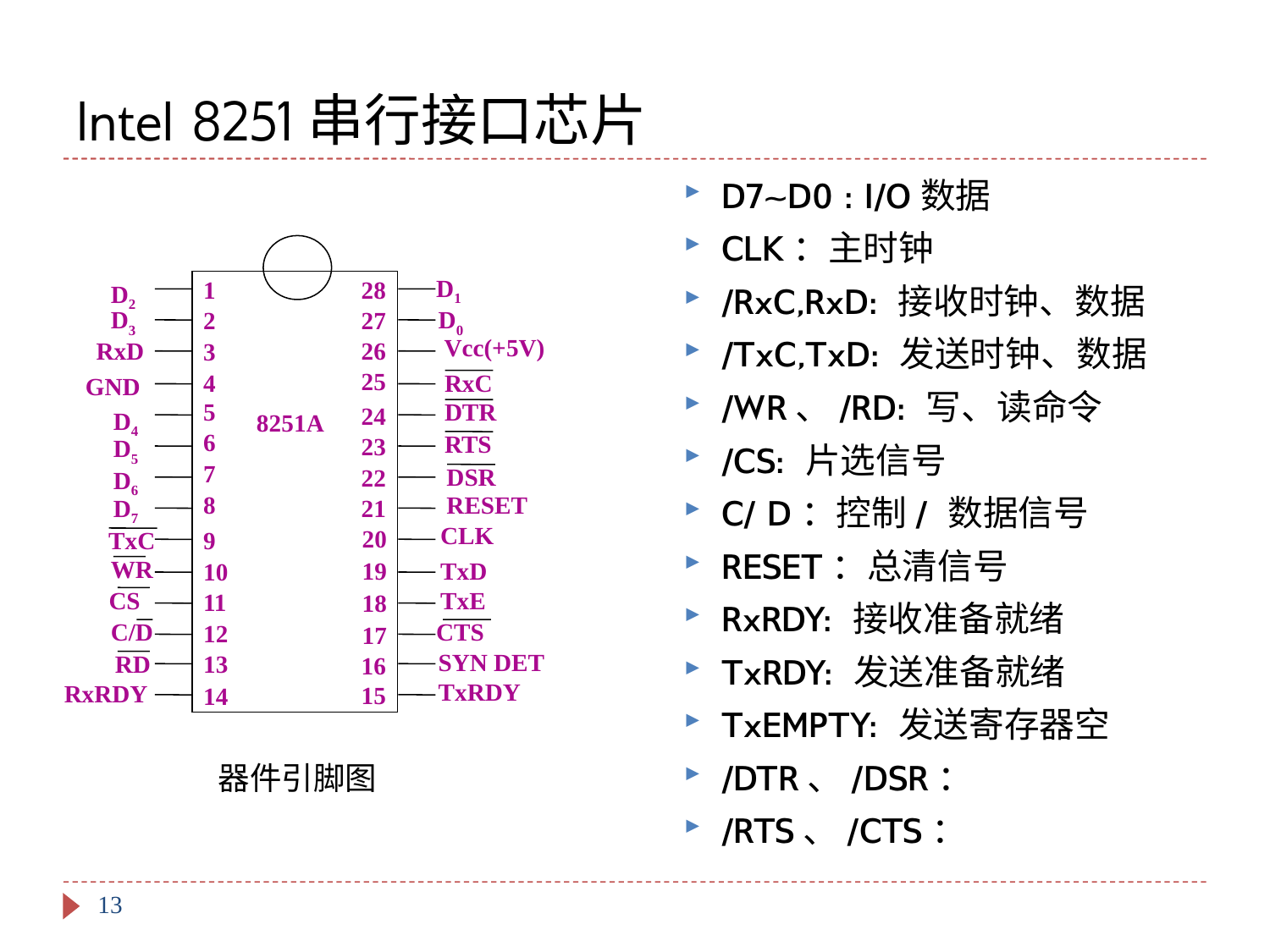

# Intel 8251串行接口芯片
D7~D0 : I/O数据
CLK：主时钟
/RxC,RxD: 接收时钟、数据
/TxC,TxD: 发送时钟、数据
/WR、/RD: 写、读命令
/CS: 片选信号
C/ D：控制/ 数据信号
RESET：总清信号
RxRDY: 接收准备就绪
TxRDY: 发送准备就绪
TxEMPTY: 发送寄存器空
/DTR、/DSR：
/RTS、/CTS：

D1
1
2

3
4
5
6

7
8
9
10

11
12
28
27

26
25
24
23

22
21
D2
D3
D0
Vcc(+5V)
RxD
 RxC

GND
 DTR

D4
8251A
 RTS

D5
 DSR

D6
 RESET
D7
CLK
20
19

18
17
 TxC

 WR

TxD
CS

TxE
 C/D

CTS

SYN DET
 RD

13
16
TxRDY
RxRDY
15
14

器件引脚图
13